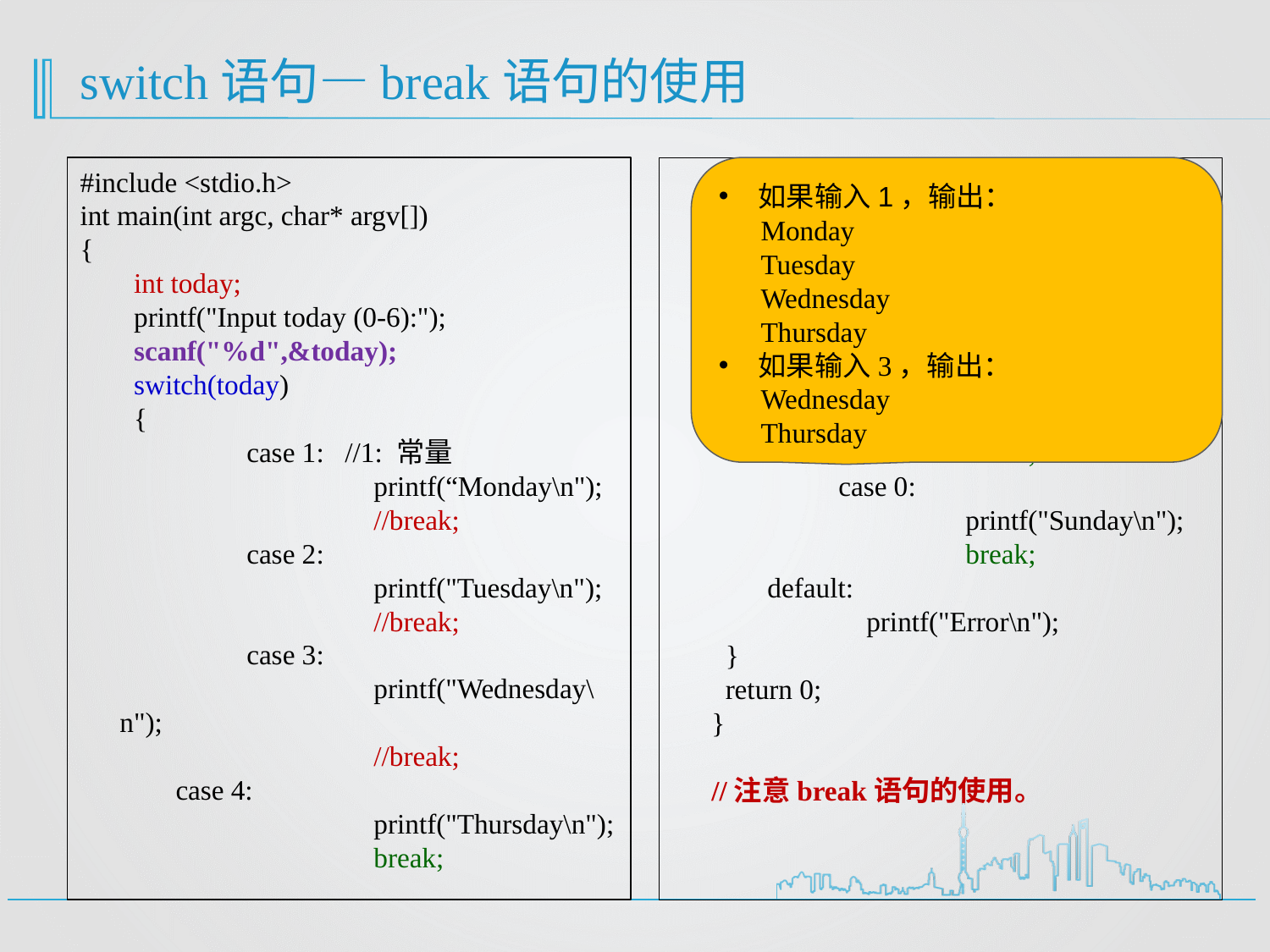

# switch语句—break语句的使用
#include <stdio.h>
int main(int argc, char* argv[])
{
  int today;
  printf("Input today (0-6):");
  scanf("%d",&today);
  switch(today)
  {
  	case 1:   //1: 常量
  		printf(“Monday\n");
  		//break;
  	case 2:
  		printf("Tuesday\n");
  		//break;
	case 3:
  		printf("Wednesday\n");
  		//break;
        case 4:
  		printf("Thursday\n");
  		break;
如果输入1，输出：
      Monday
      Tuesday
      Wednesday
      Thursday
如果输入3，输出：
      Wednesday
      Thursday

        case 5:
  		printf("Friday\n");
  		break;
  	case 6:
  		printf("Satday\n");
  		break;
  	case 0:
  		printf("Sunday\n");
  		break;
        default:
	    printf("Error\n");
  }
  return 0;
}

//注意break语句的使用。